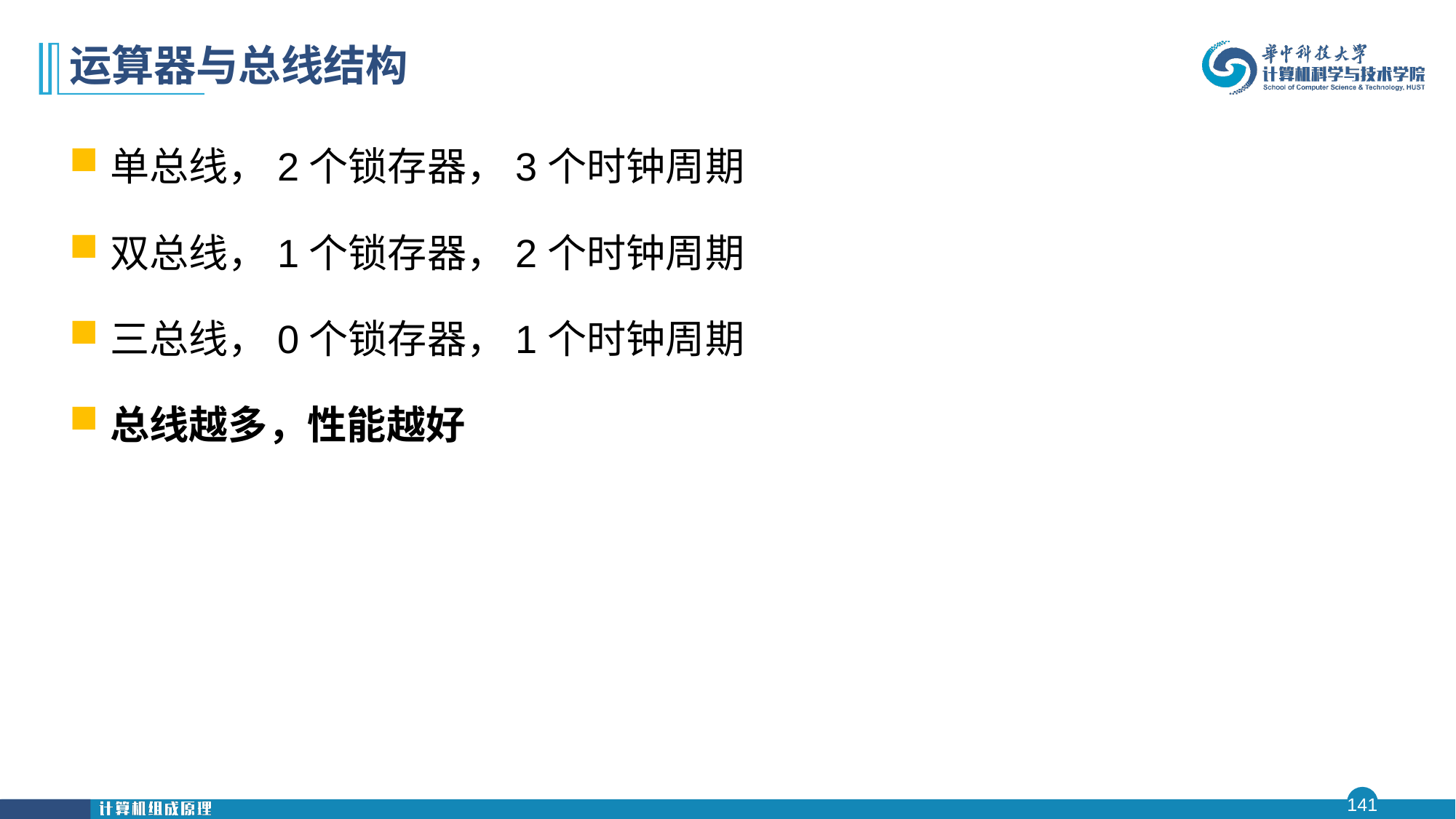

# 运算器与总线结构
单总线，2个锁存器，3个时钟周期
双总线，1个锁存器，2个时钟周期
三总线，0个锁存器，1个时钟周期
总线越多，性能越好